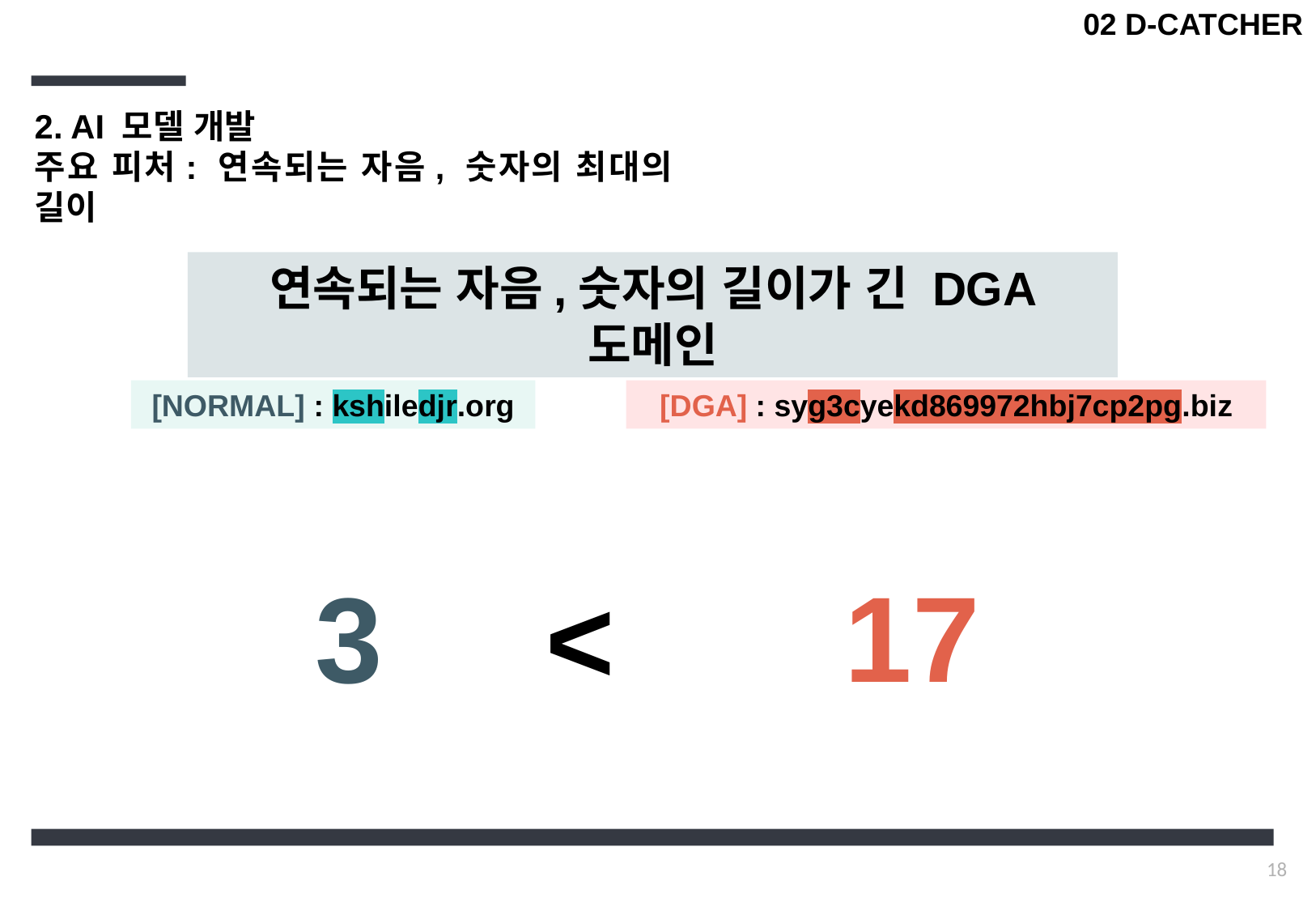

02 D-CATCHER

2. AI 모델 개발
주요 피처: 연속되는 자음, 숫자의 최대의 길이
연속되는 자음,숫자의 길이가 긴 DGA 도메인
[NORMAL] : kshiledjr.org
[DGA] : syg3cyekd869972hbj7cp2pg.biz
17
3
<

18